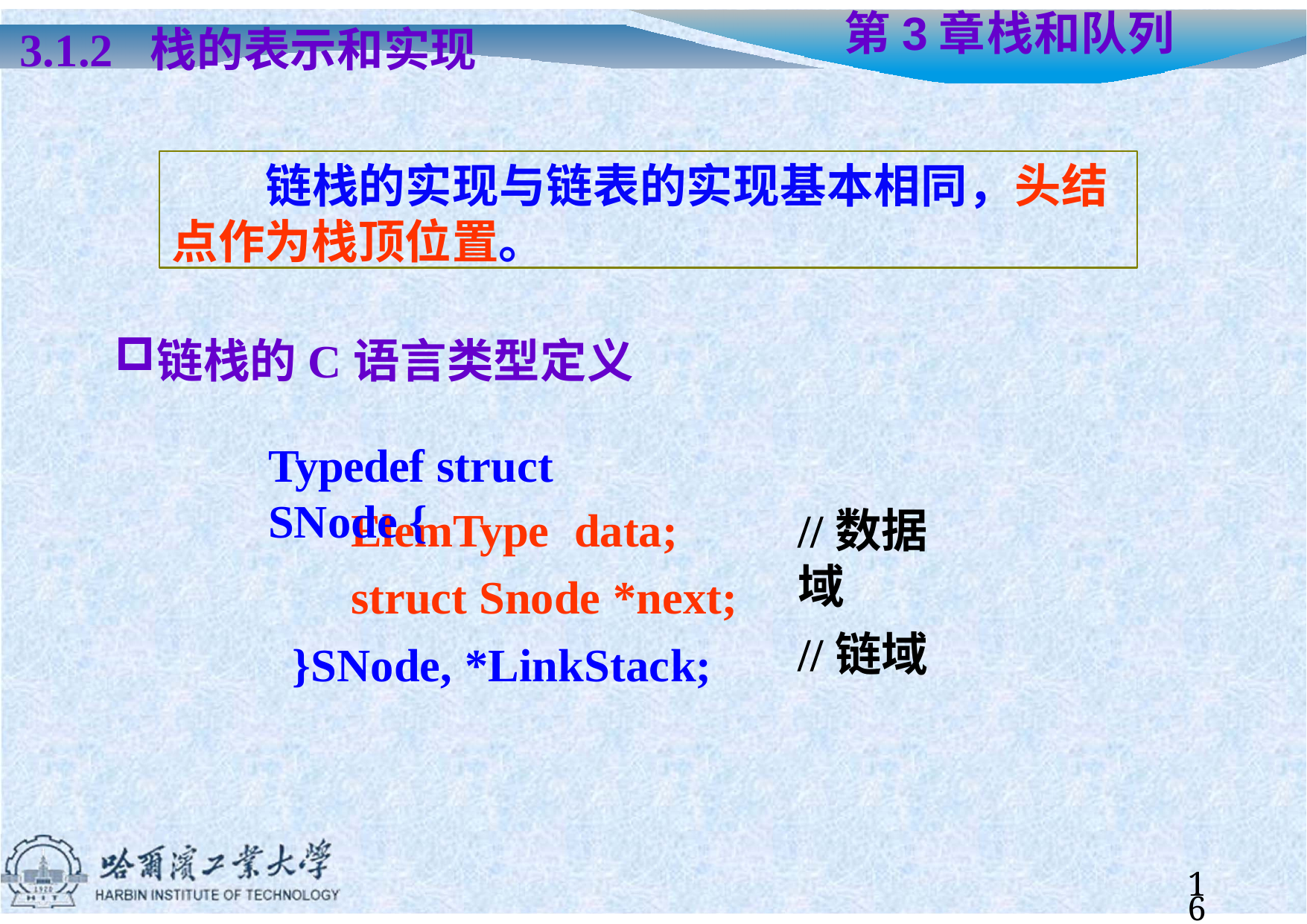

# 第3章	栈和队列

3.1.2	栈的表示和实现
链栈的实现与链表的实现基本相同，头结 点作为栈顶位置。
链栈的C语言类型定义

Typedef struct	SNode {
ElemType	data;  struct Snode *next;
}SNode, *LinkStack;
//数据域
//链域

16